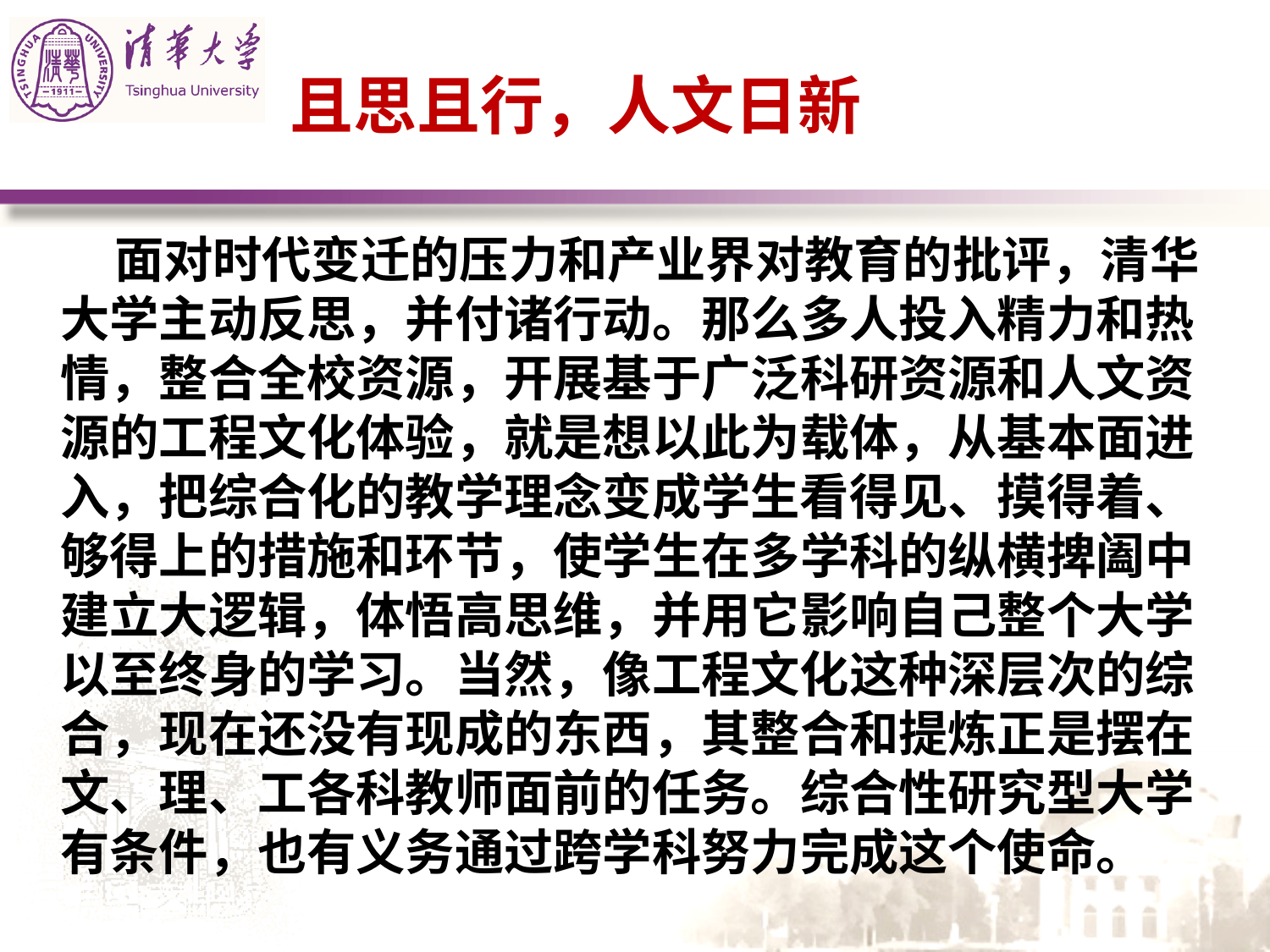

#
且思且行，人文日新
        面对时代变迁的压力和产业界对教育的批评，清华大学主动反思，并付诸行动。那么多人投入精力和热情，整合全校资源，开展基于广泛科研资源和人文资源的工程文化体验，就是想以此为载体，从基本面进入，把综合化的教学理念变成学生看得见、摸得着、够得上的措施和环节，使学生在多学科的纵横捭阖中建立大逻辑，体悟高思维，并用它影响自己整个大学以至终身的学习。当然，像工程文化这种深层次的综合，现在还没有现成的东西，其整合和提炼正是摆在文、理、工各科教师面前的任务。综合性研究型大学有条件，也有义务通过跨学科努力完成这个使命。